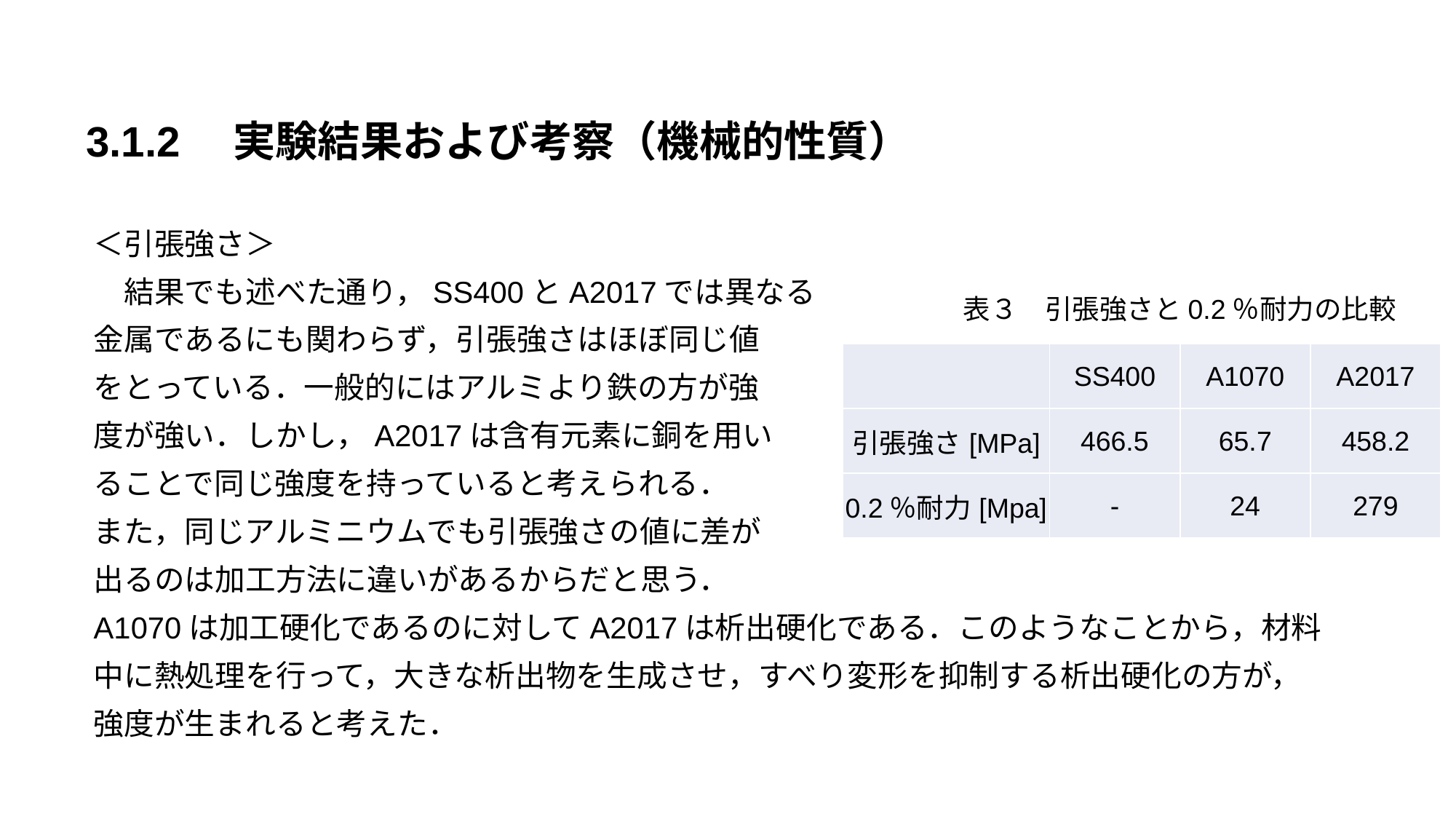

#
3.1.2　実験結果および考察（機械的性質）

＜引張強さ＞
　結果でも述べた通り，SS400とA2017では異なる
金属であるにも関わらず，引張強さはほぼ同じ値
をとっている．一般的にはアルミより鉄の方が強
度が強い．しかし，A2017は含有元素に銅を用い
ることで同じ強度を持っていると考えられる．
また，同じアルミニウムでも引張強さの値に差が
出るのは加工方法に違いがあるからだと思う．
A1070は加工硬化であるのに対してA2017は析出硬化である．このようなことから，材料
中に熱処理を行って，大きな析出物を生成させ，すべり変形を抑制する析出硬化の方が，
強度が生まれると考えた．
表３　引張強さと0.2％耐力の比較
|  | SS400 | A1070 | A2017 |
| --- | --- | --- | --- |
| 引張強さ[MPa] | 466.5 | 65.7 | 458.2 |
| 0.2％耐力[Mpa] | - | 24 | 279 |